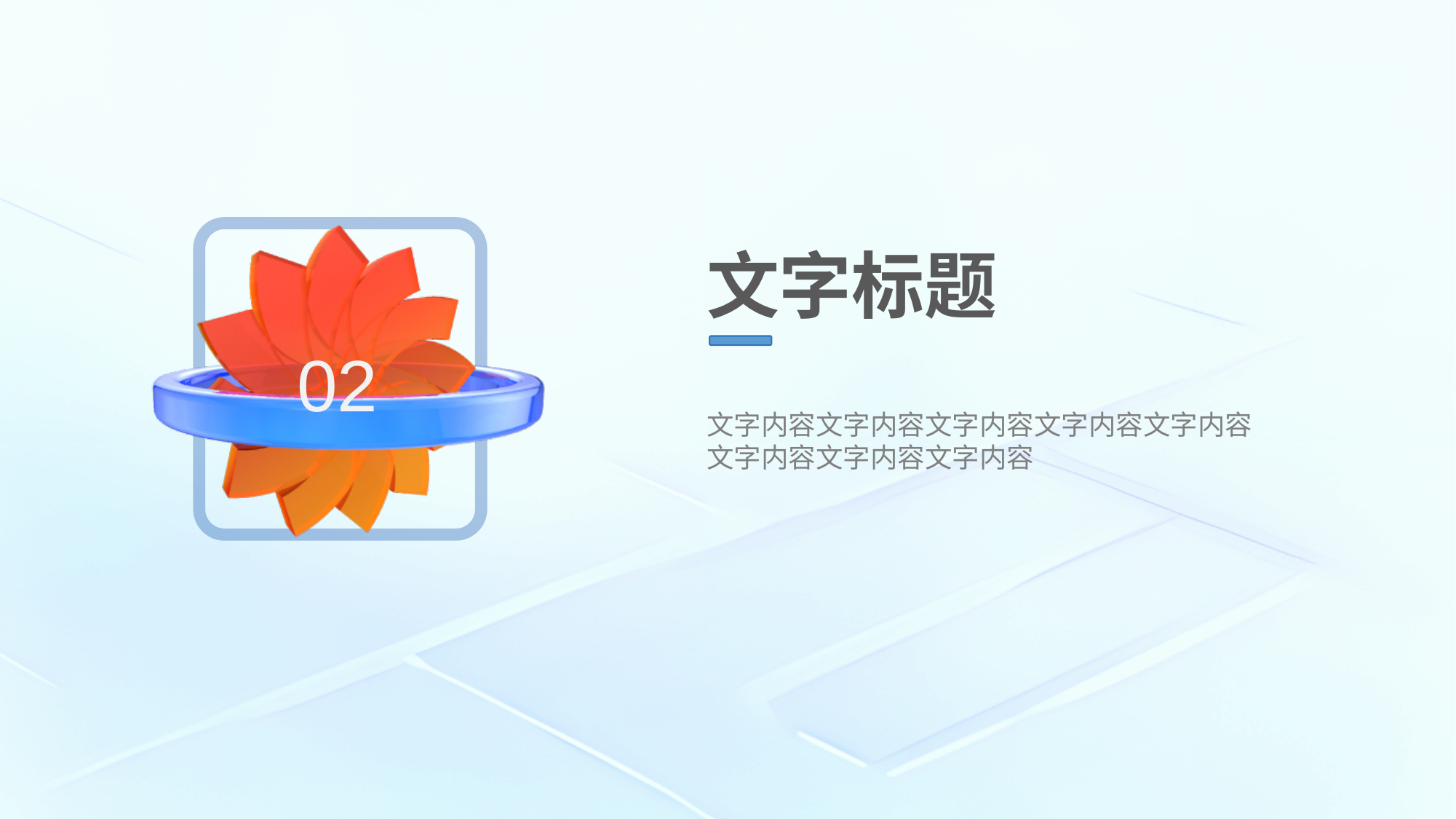

文字标题
02

文字内容文字内容文字内容文字内容文字内容文字内容文字内容文字内容